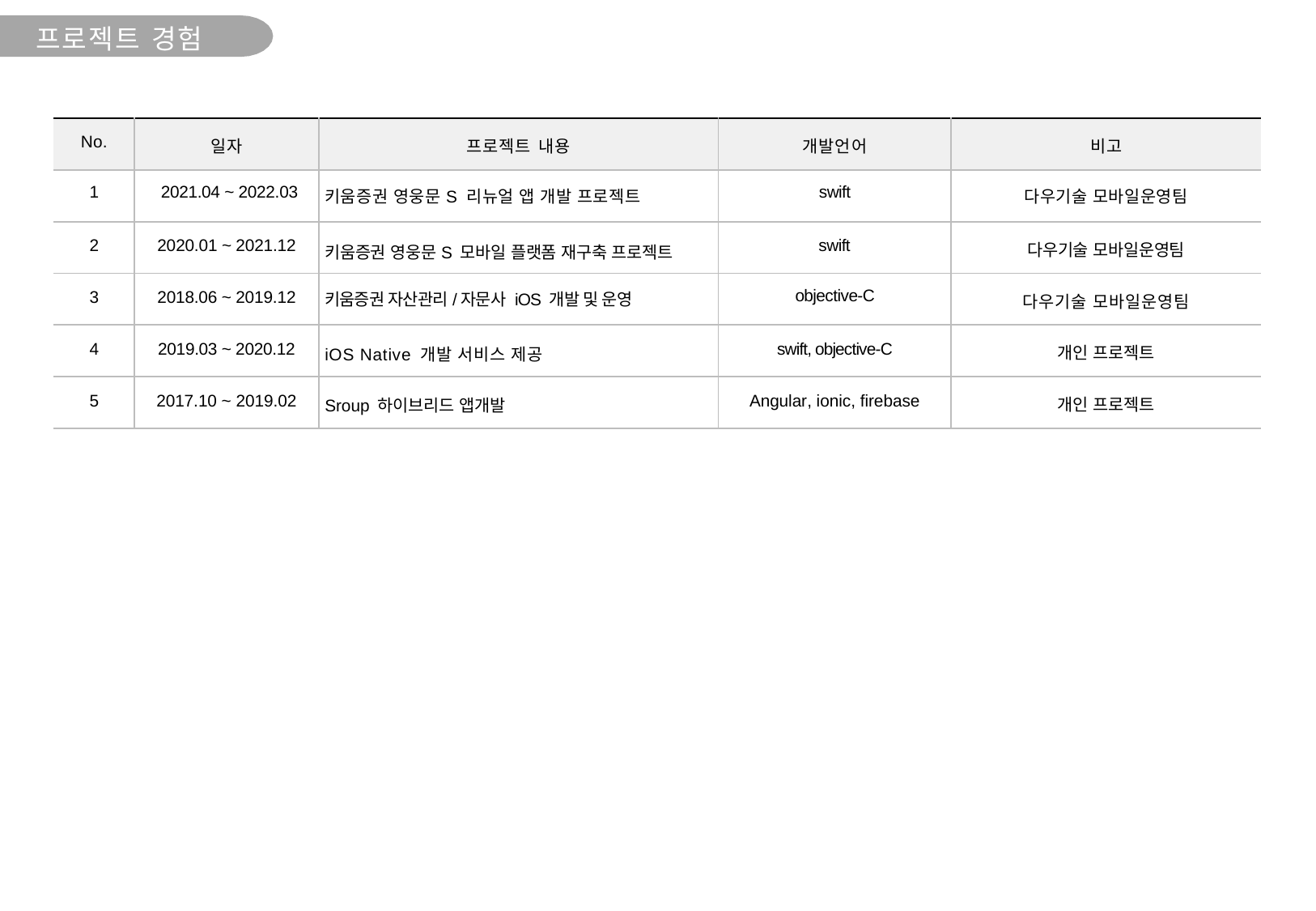

프로젝트 경험
| No. | 일자 | 프로젝트 내용 | 개발언어 | 비고 |
| --- | --- | --- | --- | --- |
| 1 | 2021.04 ~ 2022.03 | 키움증권 영웅문S 리뉴얼 앱 개발 프로젝트 | swift | 다우기술 모바일운영팀 |
| 2 | 2020.01 ~ 2021.12 | 키움증권 영웅문S 모바일 플랫폼 재구축 프로젝트 | swift | 다우기술 모바일운영팀 |
| 3 | 2018.06 ~ 2019.12 | 키움증권 자산관리/자문사 iOS 개발 및 운영 | objective-C | 다우기술 모바일운영팀 |
| 4 | 2019.03 ~ 2020.12 | iOS Native 개발 서비스 제공 | swift, objective-C | 개인 프로젝트 |
| 5 | 2017.10 ~ 2019.02 | Sroup 하이브리드 앱개발 | Angular, ionic, firebase | 개인 프로젝트 |